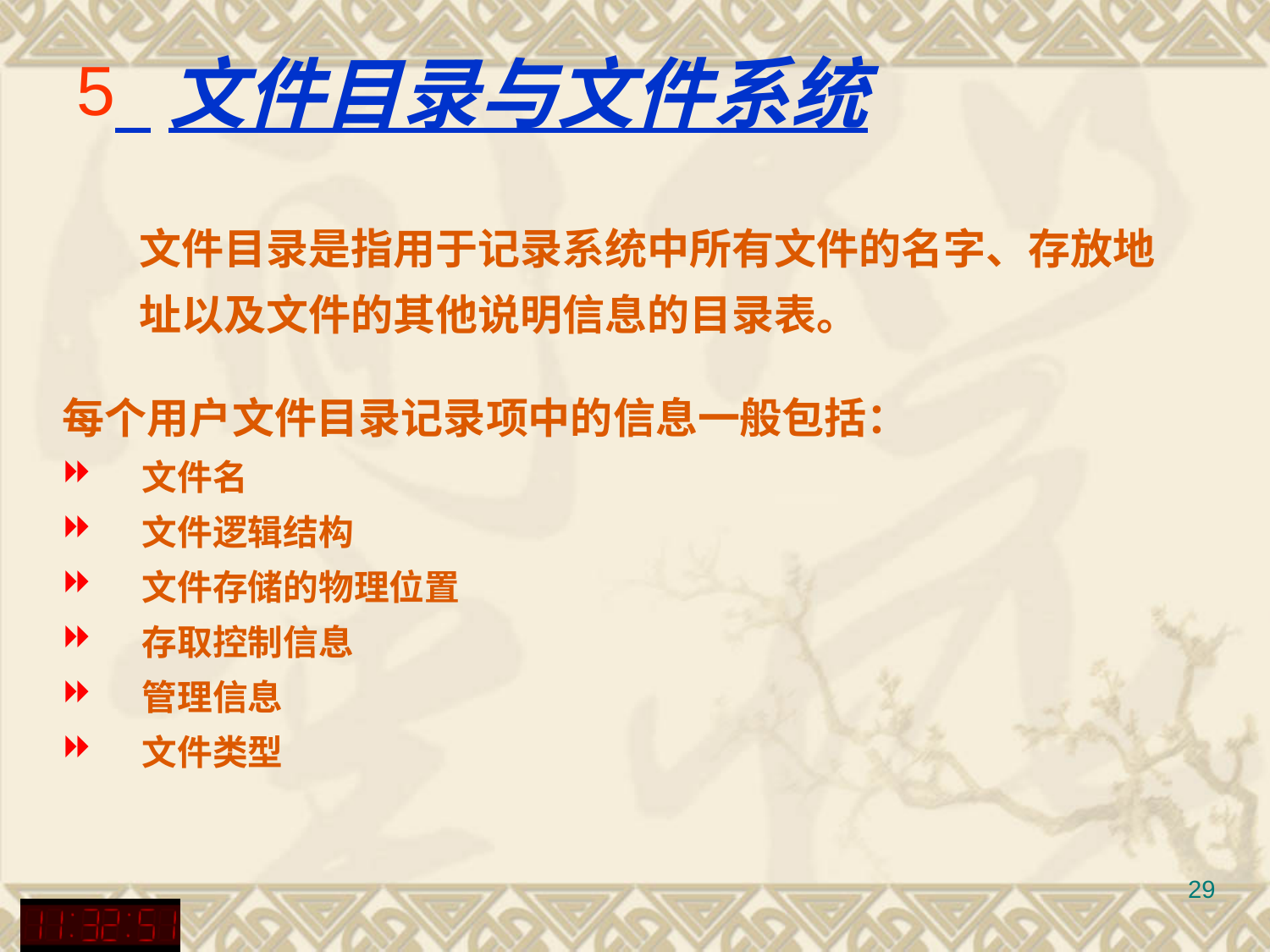

# 文件目录与文件系统
文件目录是指用于记录系统中所有文件的名字、存放地址以及文件的其他说明信息的目录表。
每个用户文件目录记录项中的信息一般包括：
文件名
文件逻辑结构
文件存储的物理位置
存取控制信息
管理信息
文件类型
29